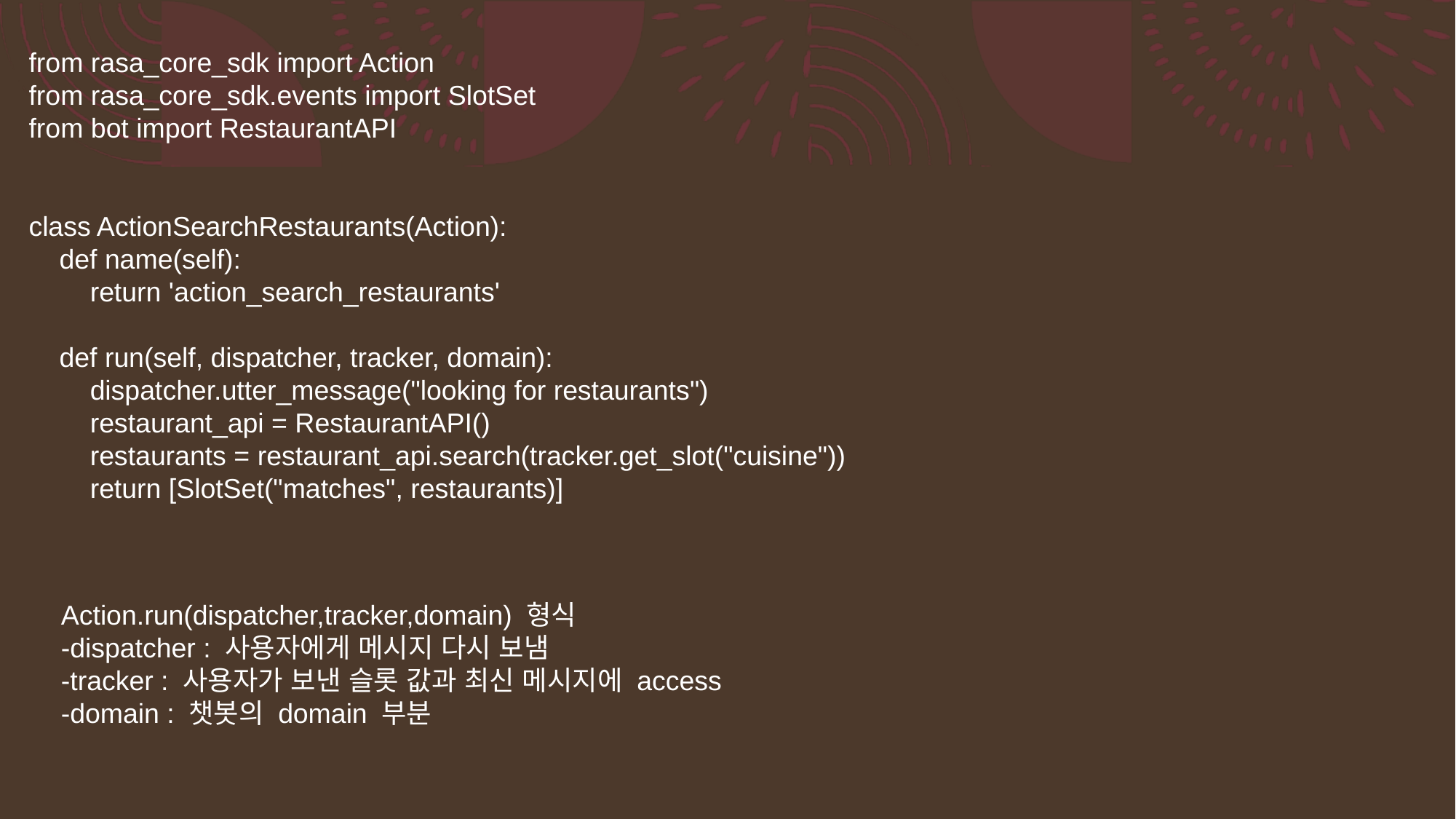

from rasa_core_sdk import Action
from rasa_core_sdk.events import SlotSet
from bot import RestaurantAPI

class ActionSearchRestaurants(Action):
    def name(self):
        return 'action_search_restaurants'

    def run(self, dispatcher, tracker, domain):
        dispatcher.utter_message("looking for restaurants")
        restaurant_api = RestaurantAPI()
        restaurants = restaurant_api.search(tracker.get_slot("cuisine"))
        return [SlotSet("matches", restaurants)]

Action.run(dispatcher,tracker,domain) 형식
-dispatcher : 사용자에게 메시지 다시 보냄
-tracker : 사용자가 보낸 슬롯 값과 최신 메시지에 access
-domain : 챗봇의 domain 부분